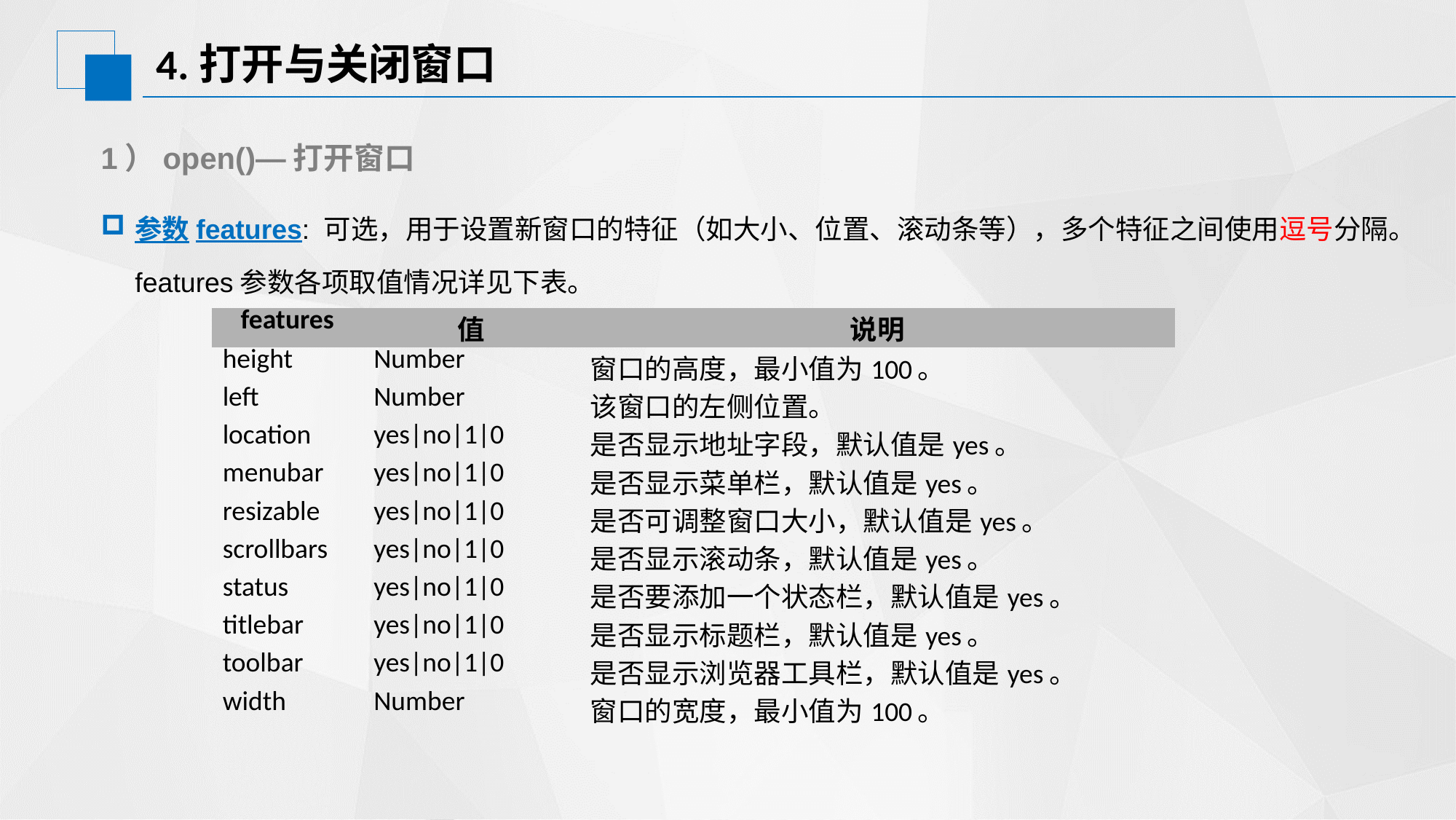

# 4.打开与关闭窗口
1）open()—打开窗口
参数features: 可选，用于设置新窗口的特征（如大小、位置、滚动条等），多个特征之间使用逗号分隔。features参数各项取值情况详见下表。
| features | 值 | 说明 |
| --- | --- | --- |
| height | Number | 窗口的高度，最小值为100。 |
| left | Number | 该窗口的左侧位置。 |
| location | yes|no|1|0 | 是否显示地址字段，默认值是yes。 |
| menubar | yes|no|1|0 | 是否显示菜单栏，默认值是yes。 |
| resizable | yes|no|1|0 | 是否可调整窗口大小，默认值是yes。 |
| scrollbars | yes|no|1|0 | 是否显示滚动条，默认值是yes。 |
| status | yes|no|1|0 | 是否要添加一个状态栏，默认值是yes。 |
| titlebar | yes|no|1|0 | 是否显示标题栏，默认值是yes。 |
| toolbar | yes|no|1|0 | 是否显示浏览器工具栏，默认值是yes。 |
| width | Number | 窗口的宽度，最小值为100。 |